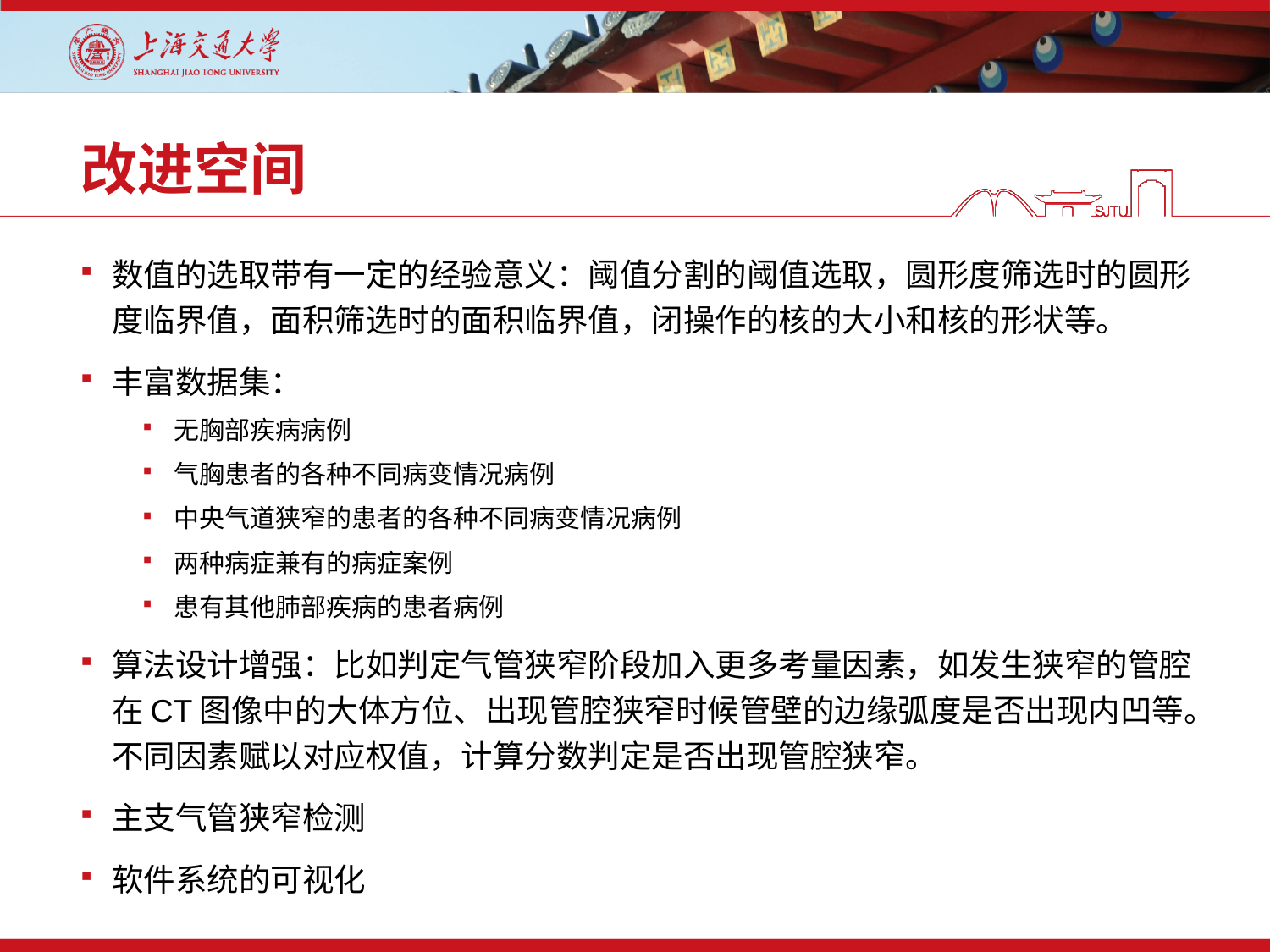

# 改进空间
数值的选取带有一定的经验意义：阈值分割的阈值选取，圆形度筛选时的圆形度临界值，面积筛选时的面积临界值，闭操作的核的大小和核的形状等。
丰富数据集：
无胸部疾病病例
气胸患者的各种不同病变情况病例
中央气道狭窄的患者的各种不同病变情况病例
两种病症兼有的病症案例
患有其他肺部疾病的患者病例
算法设计增强：比如判定气管狭窄阶段加入更多考量因素，如发生狭窄的管腔在CT图像中的大体方位、出现管腔狭窄时候管壁的边缘弧度是否出现内凹等。不同因素赋以对应权值，计算分数判定是否出现管腔狭窄。
主支气管狭窄检测
软件系统的可视化